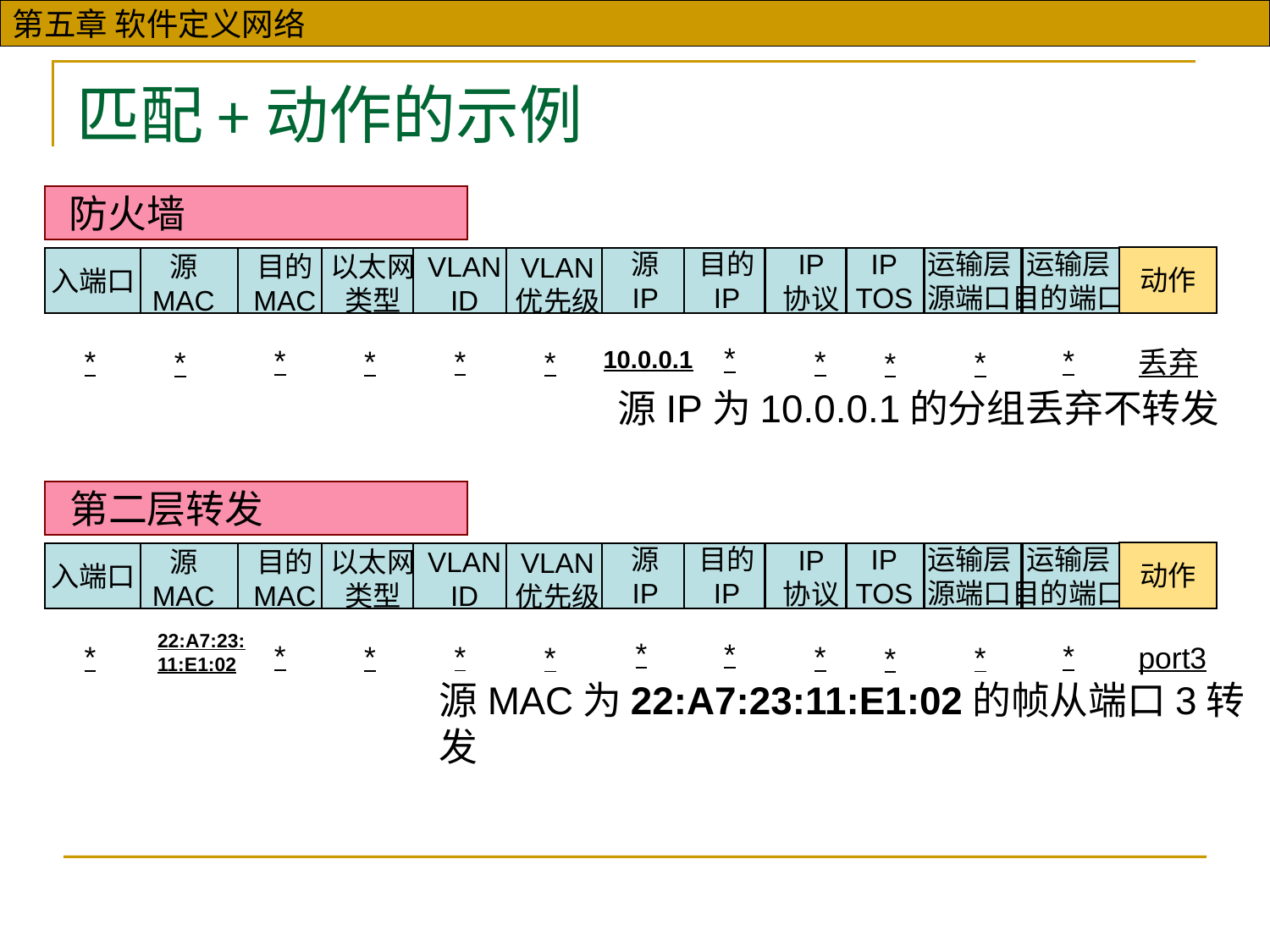

# 匹配+动作的示例

防火墙
源
IP
目的
IP
IP
TOS
运输层
目的端口
运输层
源端口
IP
协议

目的
MAC
以太网
类型
VLAN
ID
源
MAC
VLAN
优先级
入端口

动作
丢弃
*
*
*
*
*
*
*
*
*
10.0.0.1
*
*
源IP为10.0.0.1的分组丢弃不转发

第二层转发
源
IP
目的
IP
IP
TOS
运输层
目的端口
运输层
源端口
IP
协议

目的
MAC
以太网
类型
VLAN
ID
源
MAC
VLAN
优先级
入端口

动作
port3
*
*
*
*
*
*
*
*
22:A7:23:
11:E1:02
*
*
*
源MAC为22:A7:23:11:E1:02的帧从端口3转发